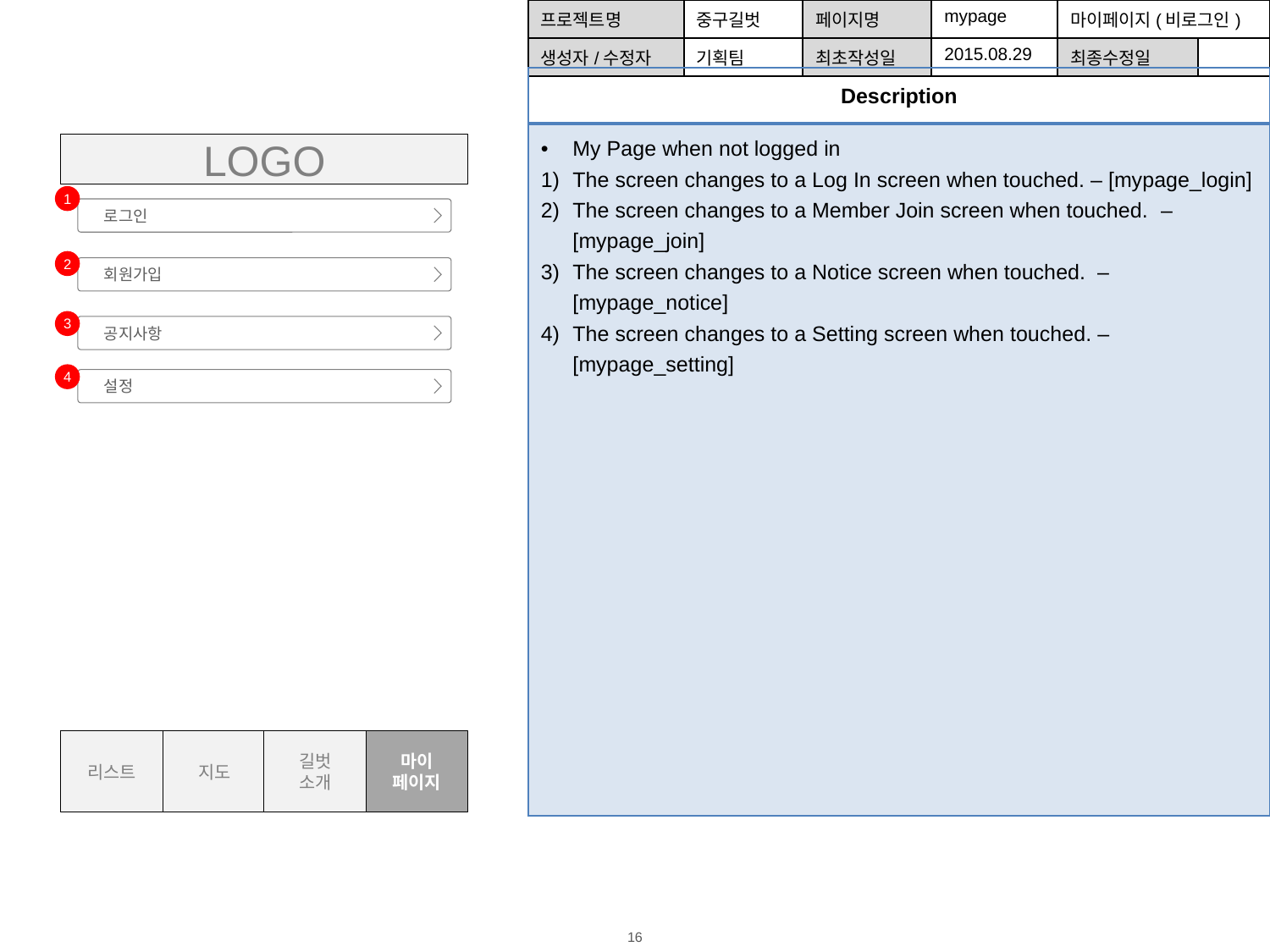

| 프로젝트명 | 중구길벗 | 페이지명 | mypage | 마이페이지(비로그인) |  |
| --- | --- | --- | --- | --- | --- |
| 생성자/수정자 | 기획팀 | 최초작성일 | 2015.08.29 | 최종수정일 |  |
| Description |
| --- |
| My Page when not logged in The screen changes to a Log In screen when touched. – [mypage\_login] The screen changes to a Member Join screen when touched. – [mypage\_join] The screen changes to a Notice screen when touched. – [mypage\_notice] The screen changes to a Setting screen when touched. – [mypage\_setting] |
LOGO
1
로그인

2
회원가입

3
공지사항

4
설정

리스트
길벗
소개
마이
페이지
지도